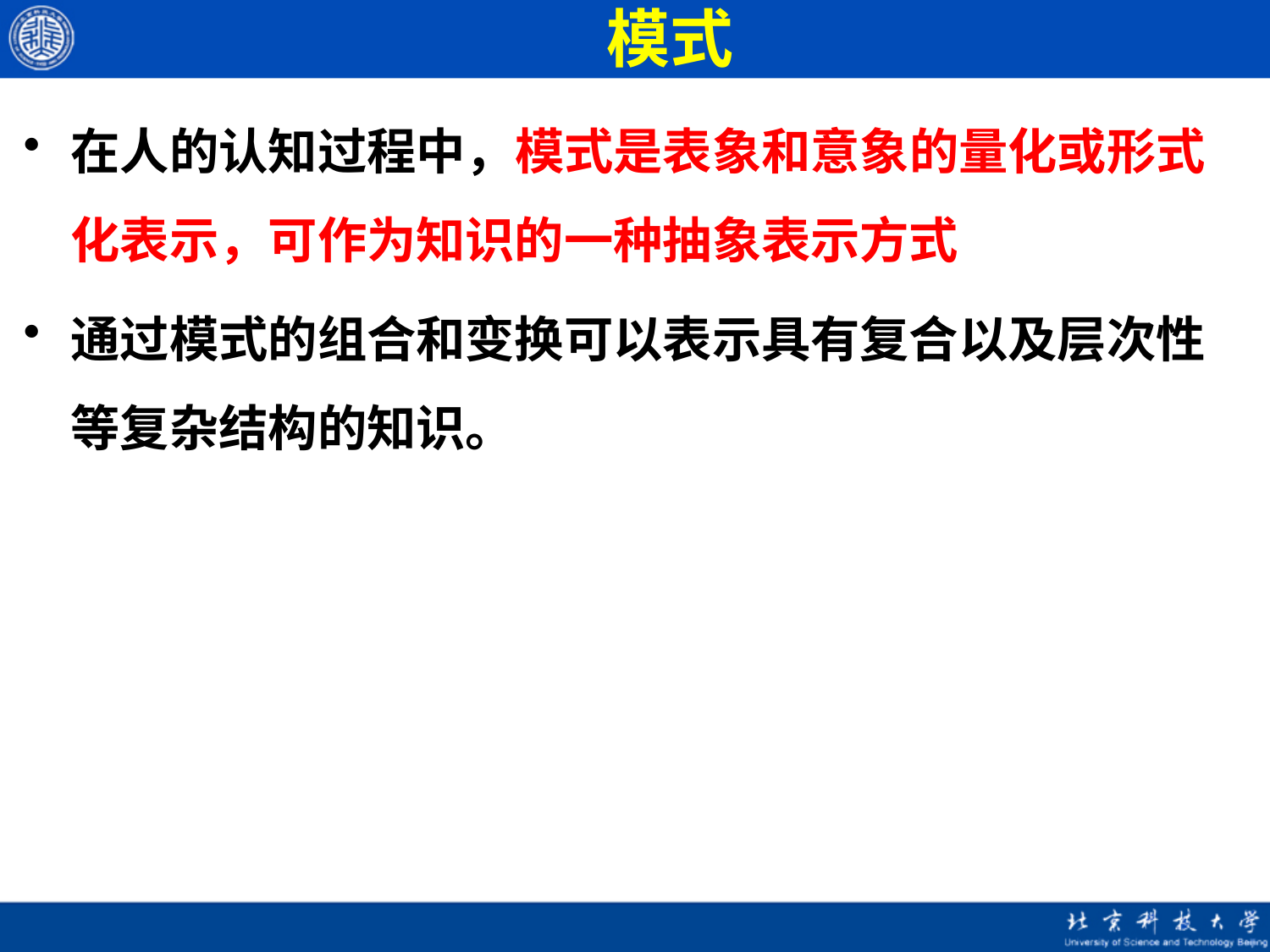

# 模式
在人的认知过程中，模式是表象和意象的量化或形式化表示，可作为知识的一种抽象表示方式
通过模式的组合和变换可以表示具有复合以及层次性等复杂结构的知识。